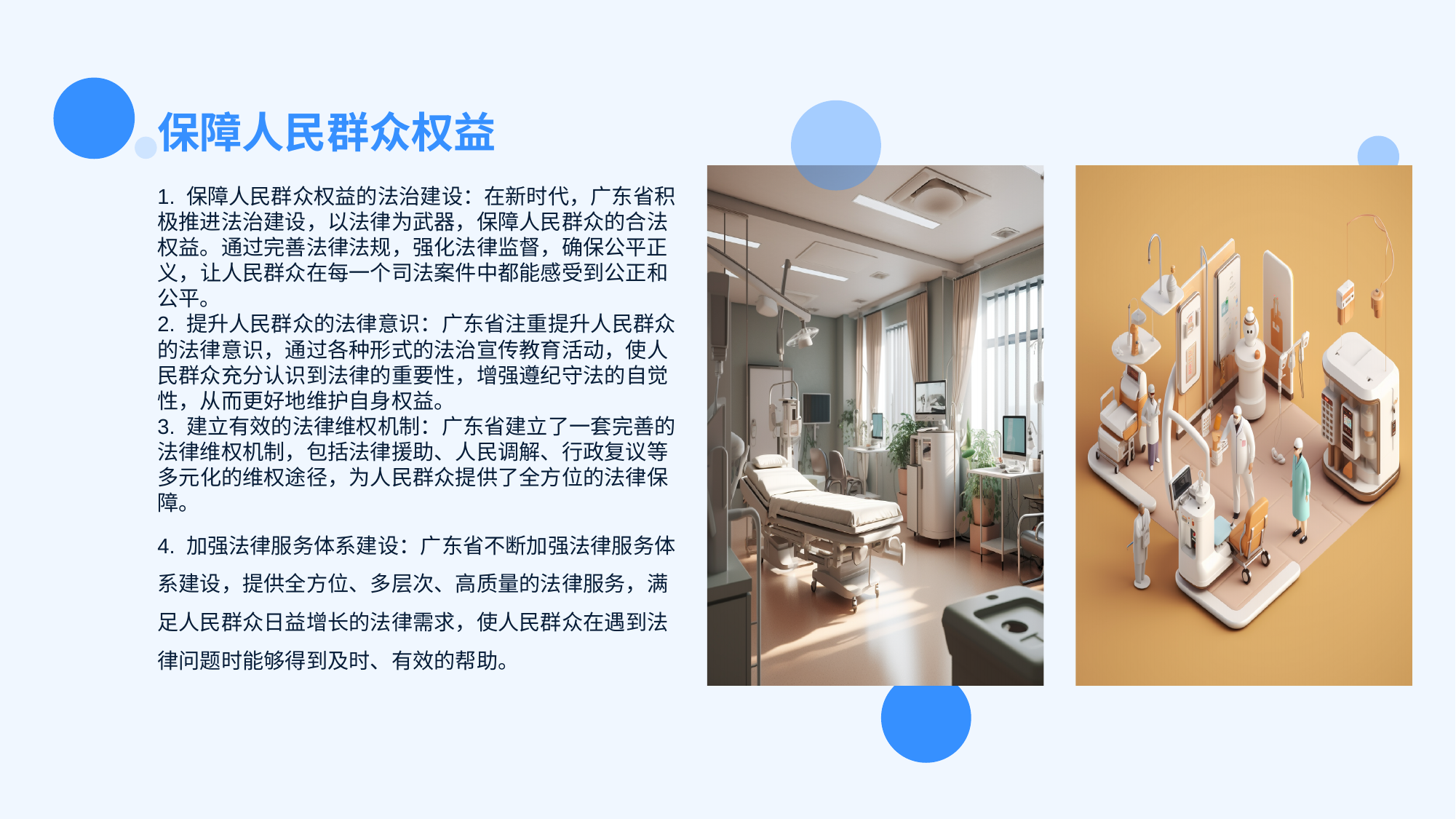

保障人民群众权益

1. 保障人民群众权益的法治建设：在新时代，广东省积极推进法治建设，以法律为武器，保障人民群众的合法权益。通过完善法律法规，强化法律监督，确保公平正义，让人民群众在每一个司法案件中都能感受到公正和公平。
2. 提升人民群众的法律意识：广东省注重提升人民群众的法律意识，通过各种形式的法治宣传教育活动，使人民群众充分认识到法律的重要性，增强遵纪守法的自觉性，从而更好地维护自身权益。
3. 建立有效的法律维权机制：广东省建立了一套完善的法律维权机制，包括法律援助、人民调解、行政复议等多元化的维权途径，为人民群众提供了全方位的法律保障。
4. 加强法律服务体系建设：广东省不断加强法律服务体系建设，提供全方位、多层次、高质量的法律服务，满足人民群众日益增长的法律需求，使人民群众在遇到法律问题时能够得到及时、有效的帮助。